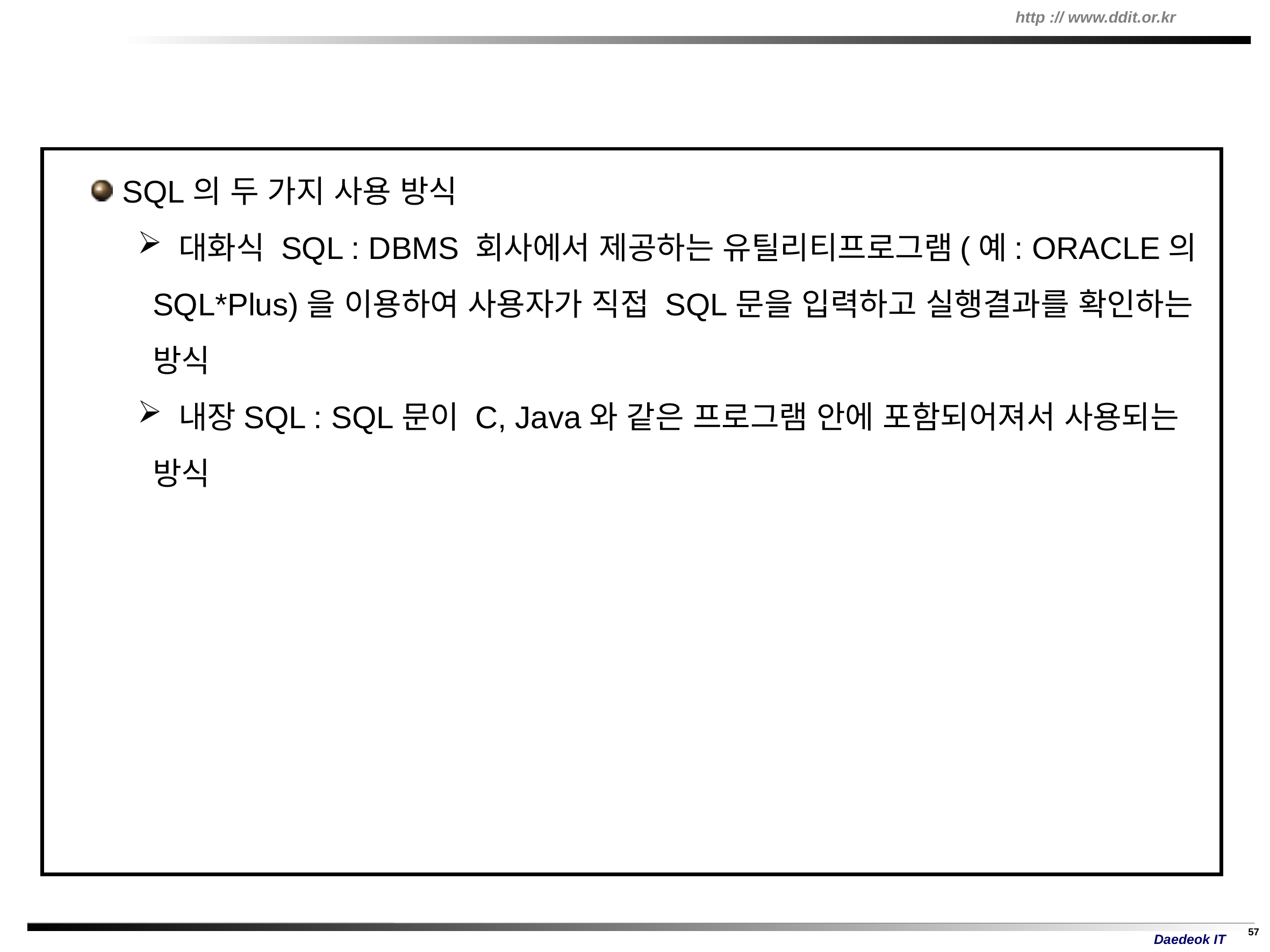

SQL의 두 가지 사용 방식
 대화식 SQL : DBMS 회사에서 제공하는 유틸리티프로그램(예: ORACLE의SQL*Plus)을 이용하여 사용자가 직접 SQL문을 입력하고 실행결과를 확인하는 방식
 내장SQL : SQL문이 C, Java와 같은 프로그램 안에 포함되어져서 사용되는 방식